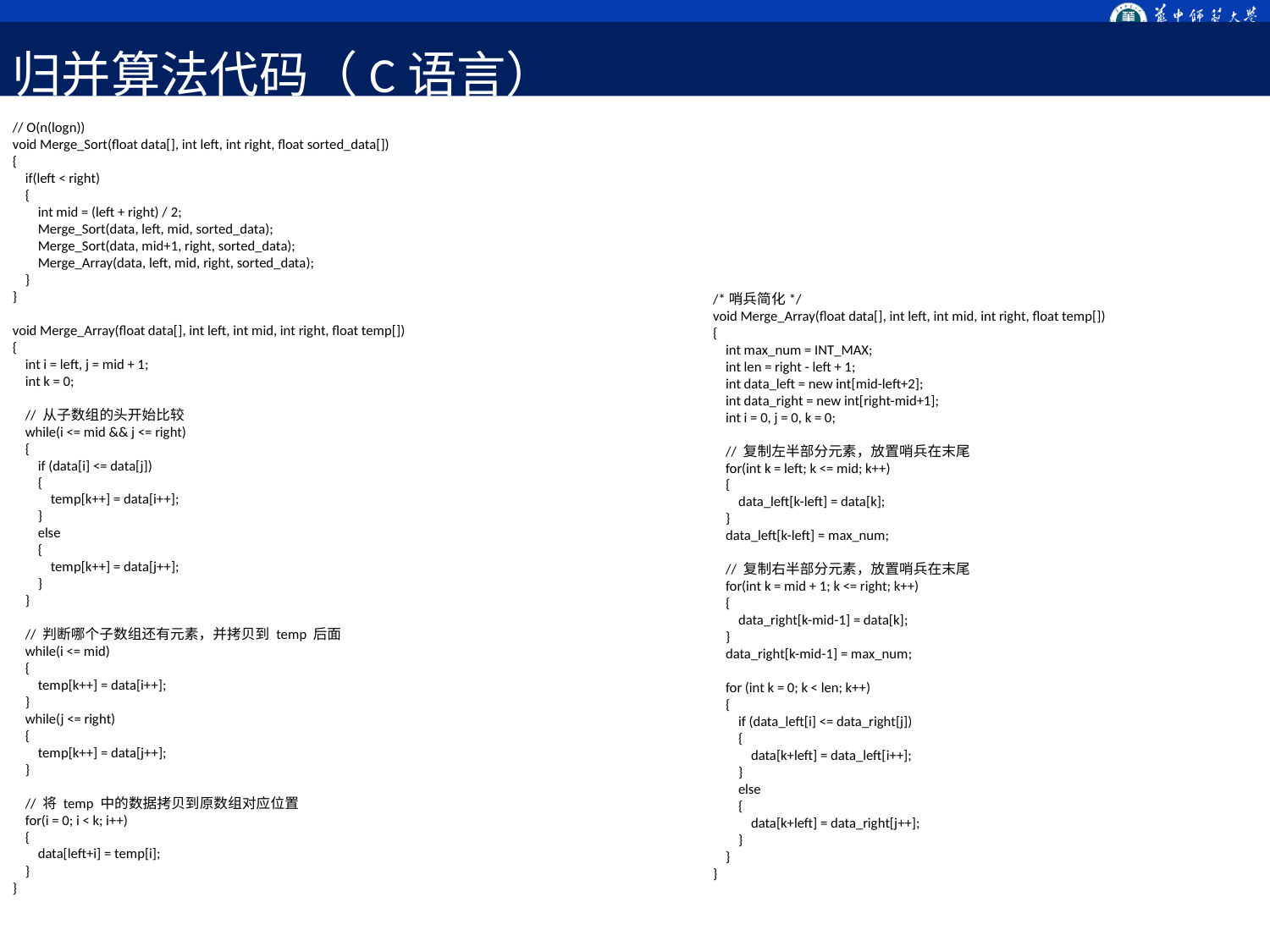

归并算法代码（C语言）
// O(n(logn))
void Merge_Sort(float data[], int left, int right, float sorted_data[])
{
    if(left < right)
    {
        int mid = (left + right) / 2;
        Merge_Sort(data, left, mid, sorted_data);
        Merge_Sort(data, mid+1, right, sorted_data);
        Merge_Array(data, left, mid, right, sorted_data);
    }
}

void Merge_Array(float data[], int left, int mid, int right, float temp[])
{
    int i = left, j = mid + 1;
    int k = 0;

    // 从子数组的头开始比较
    while(i <= mid && j <= right)
    {
        if (data[i] <= data[j])
        {
            temp[k++] = data[i++];
        }
        else
        {
            temp[k++] = data[j++];
        }
    }

    // 判断哪个子数组还有元素，并拷贝到 temp 后面
    while(i <= mid)
    {
        temp[k++] = data[i++];
    }
    while(j <= right)
    {
        temp[k++] = data[j++];
    }

    // 将 temp 中的数据拷贝到原数组对应位置
    for(i = 0; i < k; i++)
    {
        data[left+i] = temp[i];
    }
}
/*哨兵简化*/
void Merge_Array(float data[], int left, int mid, int right, float temp[])
{
    int max_num = INT_MAX;
    int len = right - left + 1;
    int data_left = new int[mid-left+2];
    int data_right = new int[right-mid+1];
    int i = 0, j = 0, k = 0;

    // 复制左半部分元素，放置哨兵在末尾
    for(int k = left; k <= mid; k++)
    {
        data_left[k-left] = data[k];
    }
    data_left[k-left] = max_num;

    // 复制右半部分元素，放置哨兵在末尾
    for(int k = mid + 1; k <= right; k++)
    {
        data_right[k-mid-1] = data[k];
    }
    data_right[k-mid-1] = max_num;

    for (int k = 0; k < len; k++)
    {
        if (data_left[i] <= data_right[j])
        {
            data[k+left] = data_left[i++];
        }
        else
        {
            data[k+left] = data_right[j++];
        }
    }
}